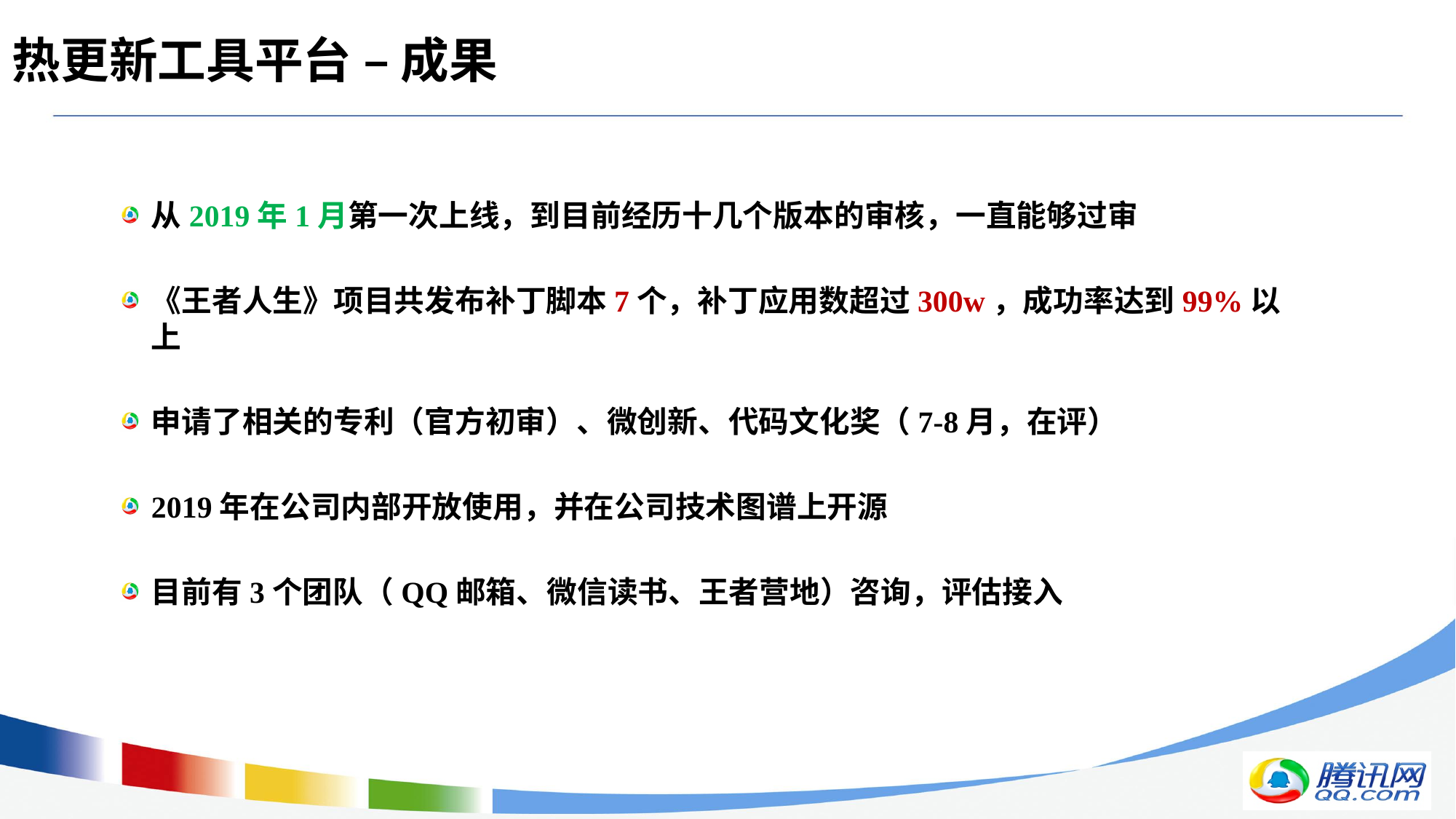

# 热更新工具平台 – 成果
从2019年1月第一次上线，到目前经历十几个版本的审核，一直能够过审

《王者人生》项目共发布补丁脚本7个，补丁应用数超过300w，成功率达到99%以上

申请了相关的专利（官方初审）、微创新、代码文化奖（7-8月，在评）

2019年在公司内部开放使用，并在公司技术图谱上开源

目前有3个团队（QQ邮箱、微信读书、王者营地）咨询，评估接入